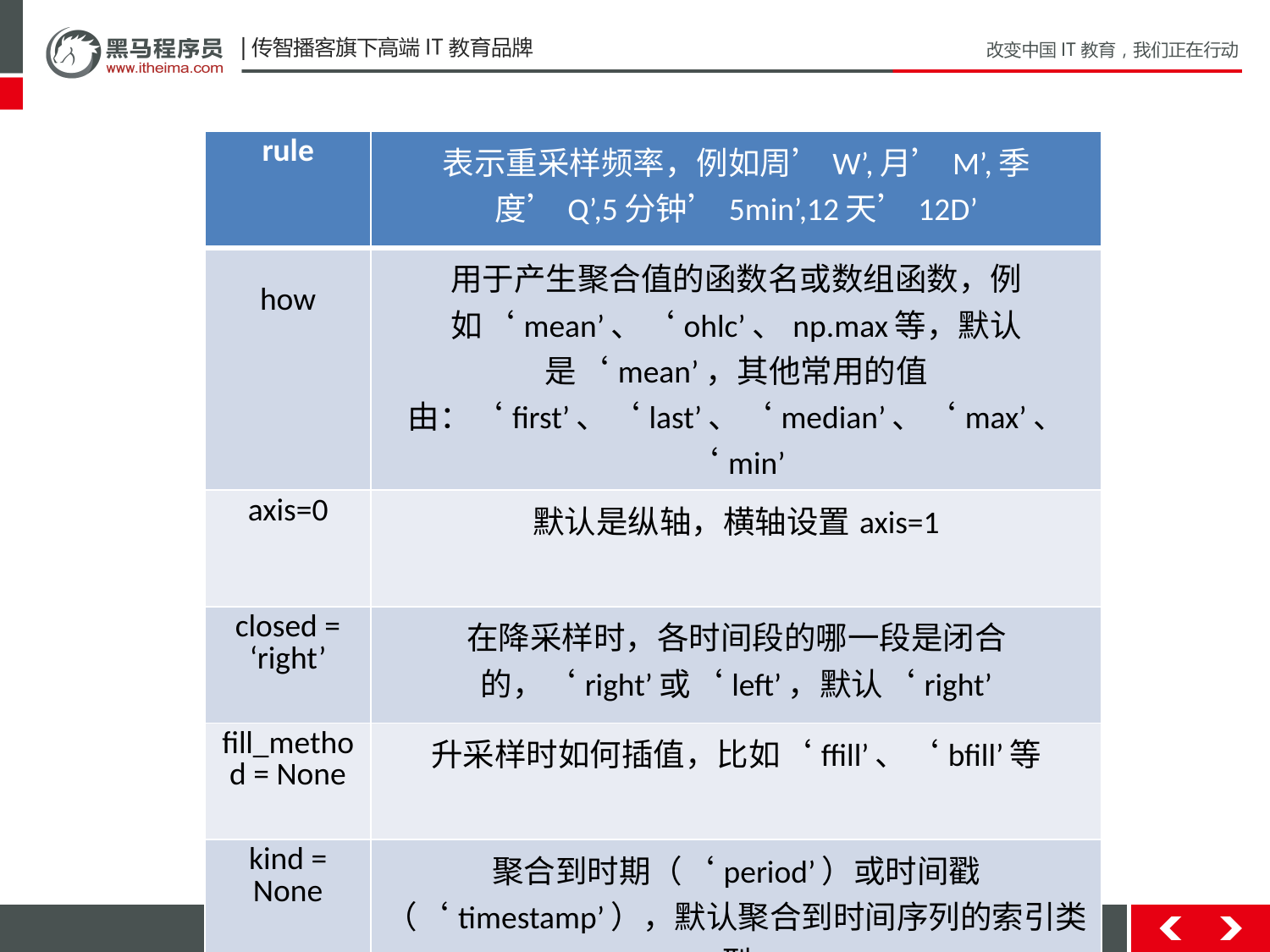

| rule | 表示重采样频率，例如周’W’,月’M’,季度’Q’,5分钟’5min’,12天’12D’ |
| --- | --- |
| how | 用于产生聚合值的函数名或数组函数，例如‘mean’、‘ohlc’、np.max等，默认是‘mean’，其他常用的值由：‘first’、‘last’、‘median’、‘max’、‘min’ |
| axis=0 | 默认是纵轴，横轴设置axis=1 |
| closed = ‘right’ | 在降采样时，各时间段的哪一段是闭合的，‘right’或‘left’，默认‘right’ |
| fill\_method = None | 升采样时如何插值，比如‘ffill’、‘bfill’等 |
| kind = None | 聚合到时期（‘period’）或时间戳（‘timestamp’），默认聚合到时间序列的索引类型 |